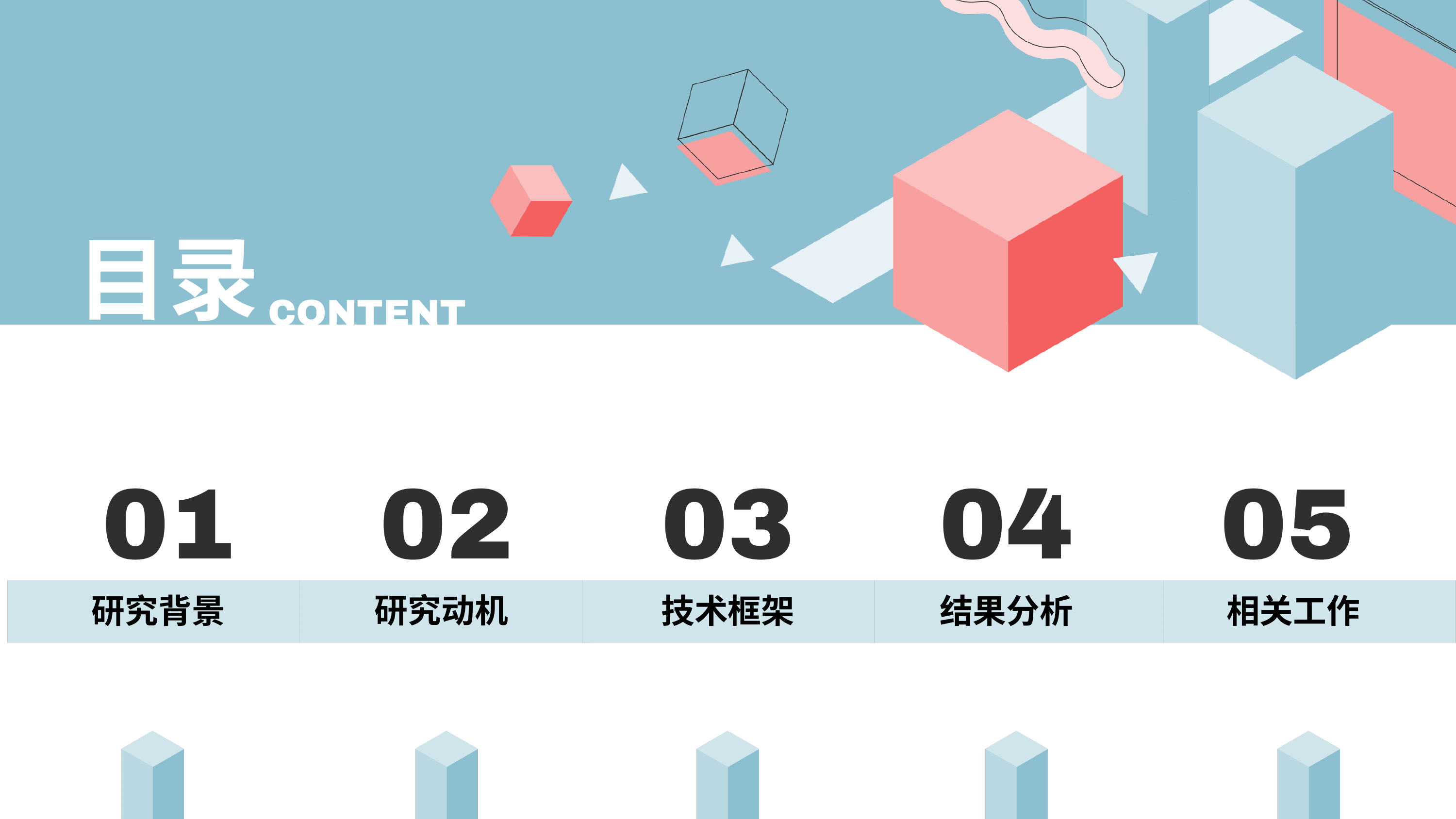

目录
CONTENT
01
02
03
04
05

研究动机
研究背景
技术框架
结果分析
相关工作